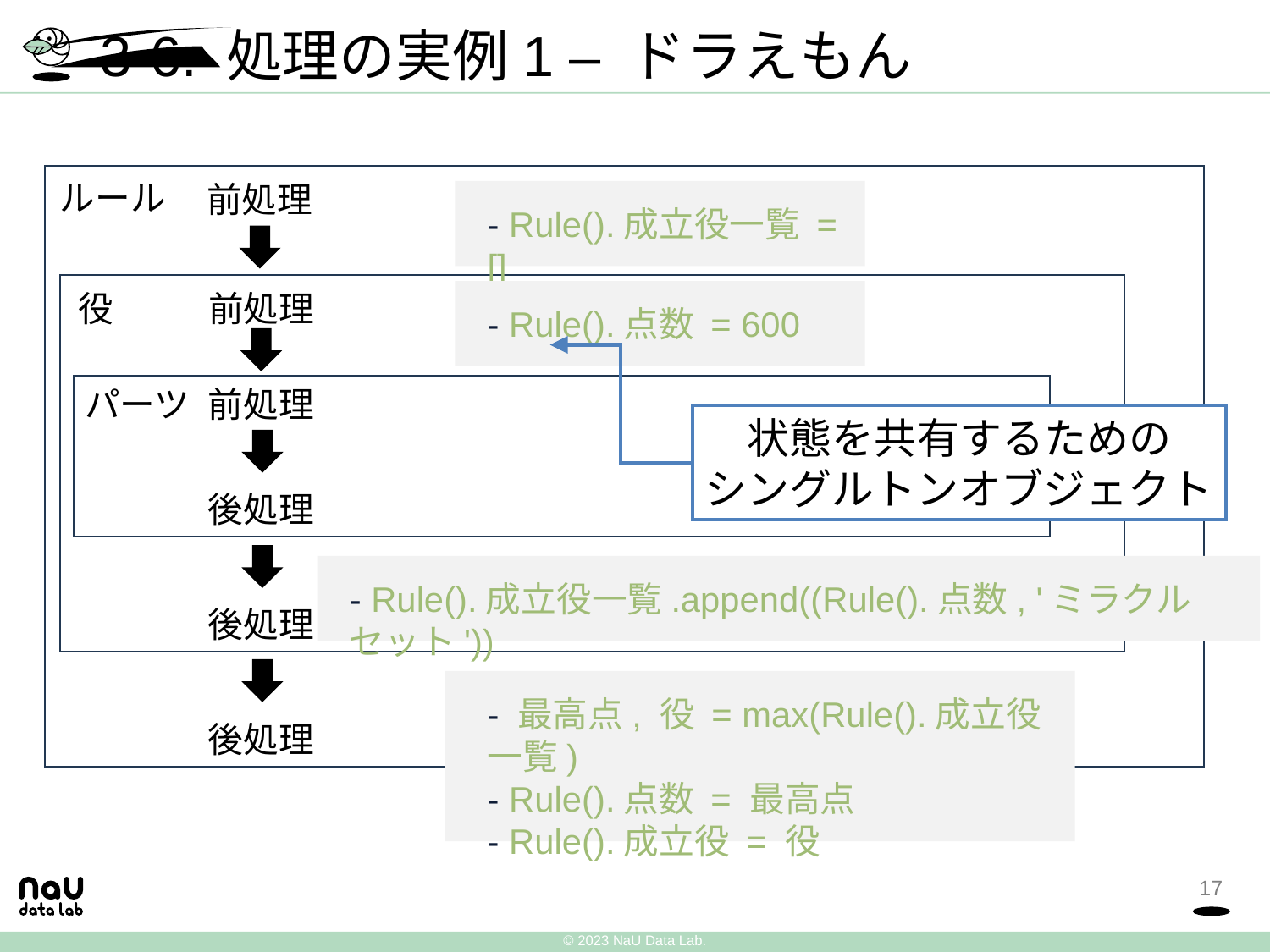

# 3-6. 処理の実例1 – ドラえもん

ルール
前処理

- Rule().成立役一覧 = []

役
前処理

- Rule().点数 = 600

パーツ
前処理
状態を共有するための
シングルトンオブジェクト

後処理

- Rule().成立役一覧.append((Rule().点数, 'ミラクルセット'))
後処理

- 最高点, 役 = max(Rule().成立役一覧)
- Rule().点数 = 最高点
- Rule().成立役 = 役
後処理